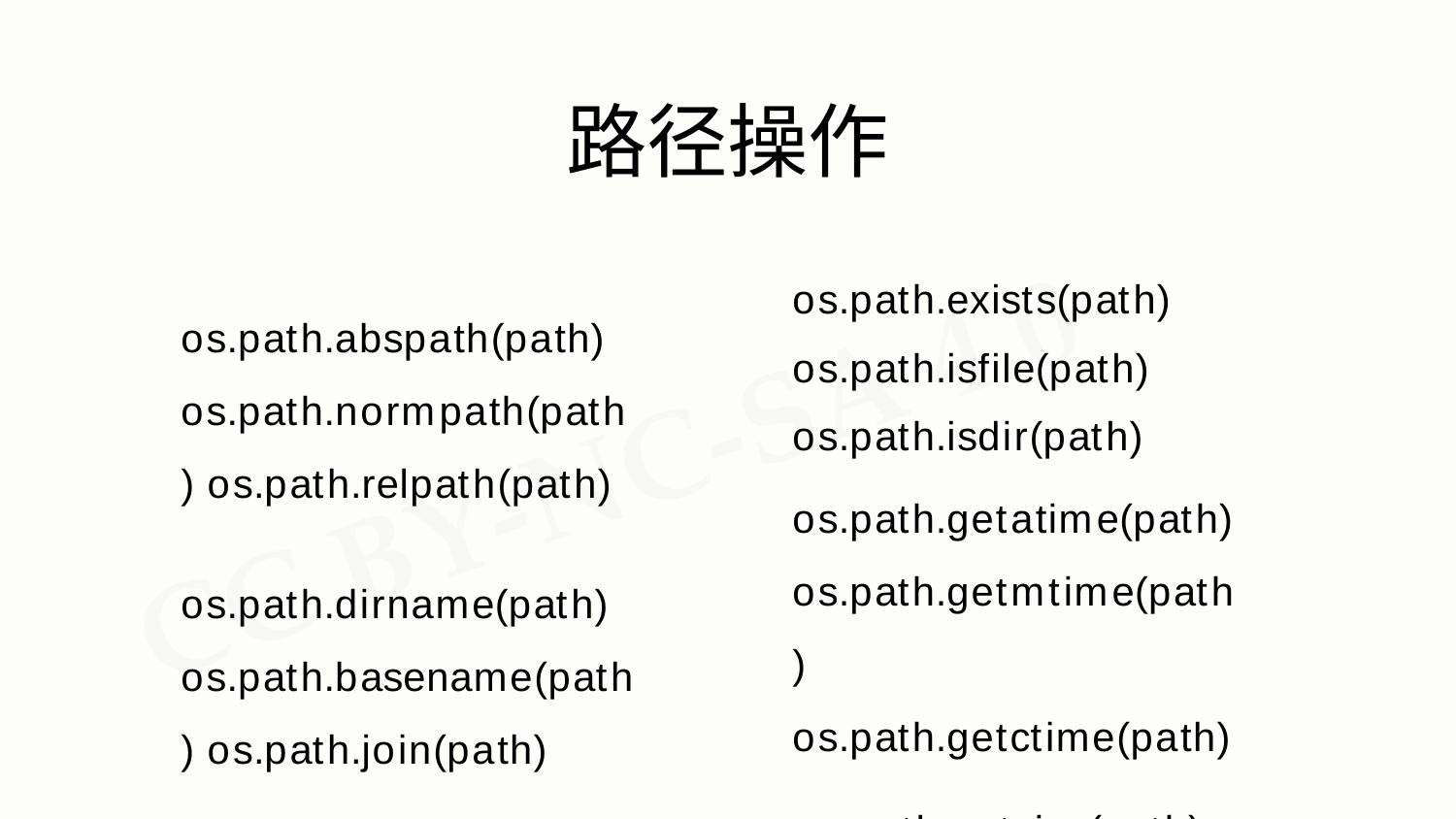

# 路径操作
os.path.exists(path) os.path.isfile(path) os.path.isdir(path)
os.path.getatime(path) os.path.getmtime(path) os.path.getctime(path)

os.path.getsize(path)

os.path.abspath(path) os.path.normpath(path) os.path.relpath(path)

os.path.dirname(path) os.path.basename(path) os.path.join(path)